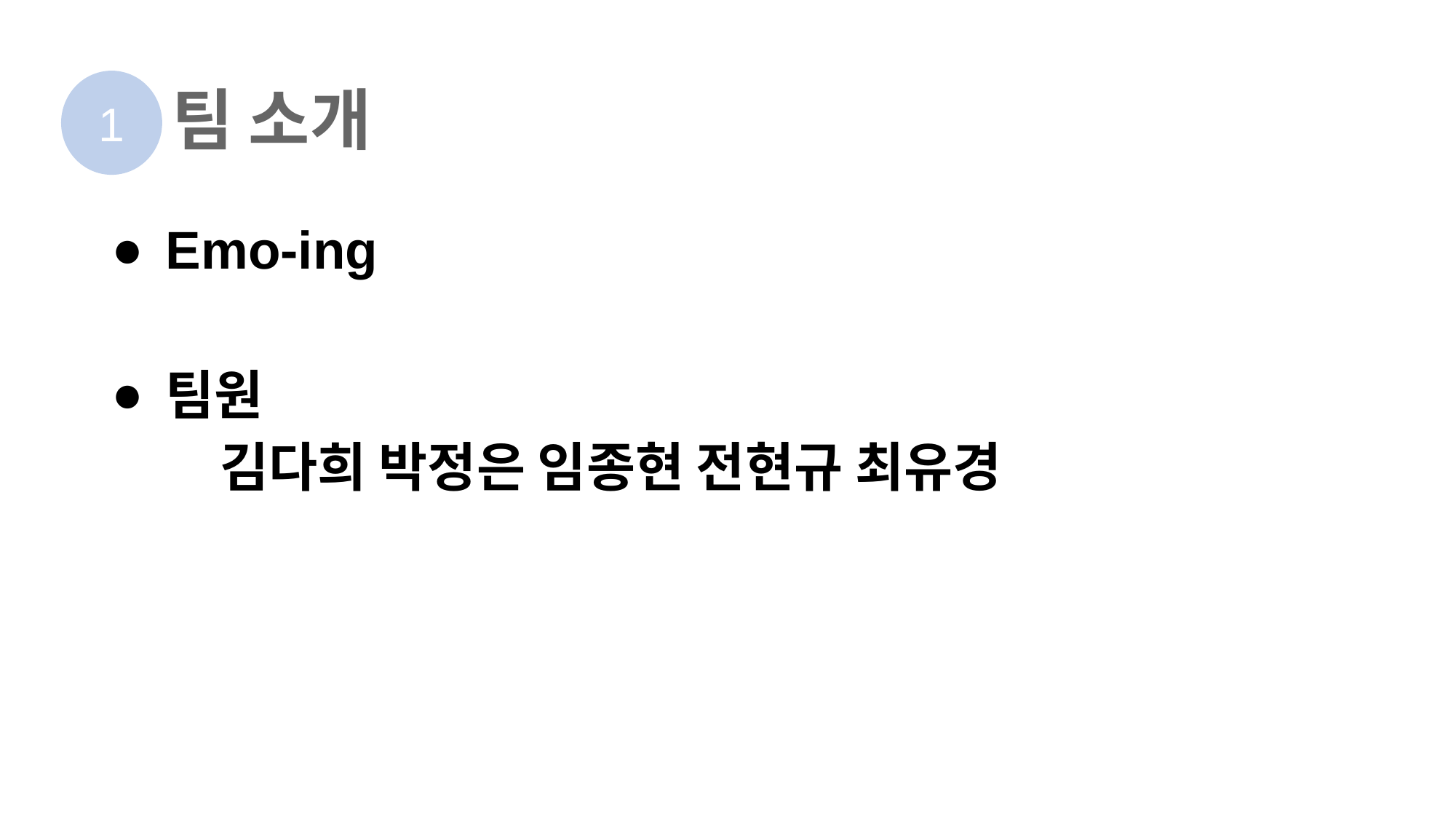

# 팀 소개
1
Emo-ing

팀원
	김다희 박정은 임종현 전현규 최유경